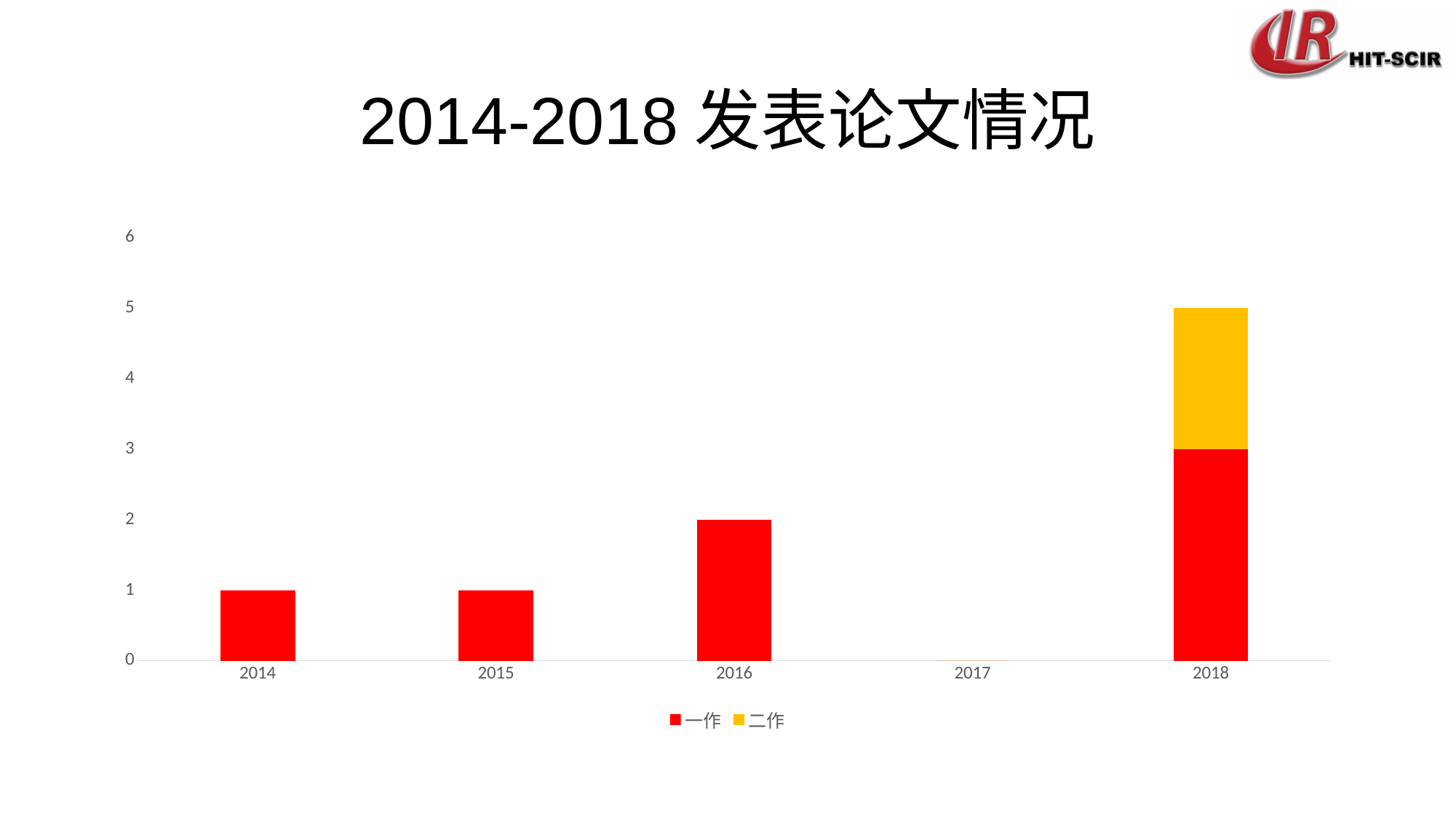

# 2014-2018发表论文情况

### Chart

| Category | 一作 | 二作 |
|---|---|---|
| 2014 | 1.0 | 0.0 |
| 2015 | 1.0 | 0.0 |
| 2016 | 2.0 | 0.0 |
| 2017 | 0.0 | 0.0 |
| 2018 | 3.0 | 2.0 |